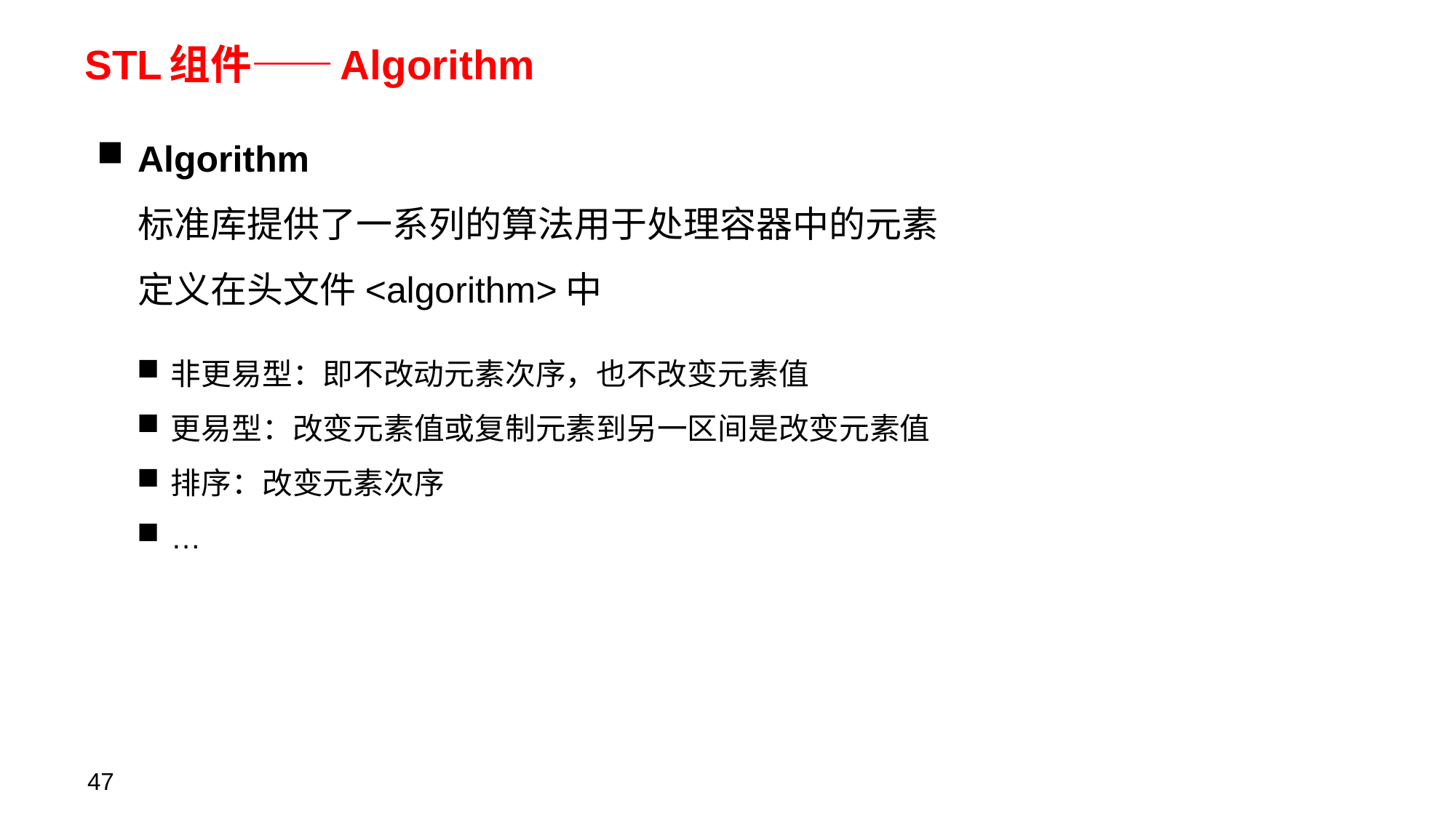

# STL组件——Algorithm
Algorithm
    标准库提供了一系列的算法用于处理容器中的元素
    定义在头文件<algorithm>中
非更易型：即不改动元素次序，也不改变元素值
更易型：改变元素值或复制元素到另一区间是改变元素值
排序：改变元素次序
…
47